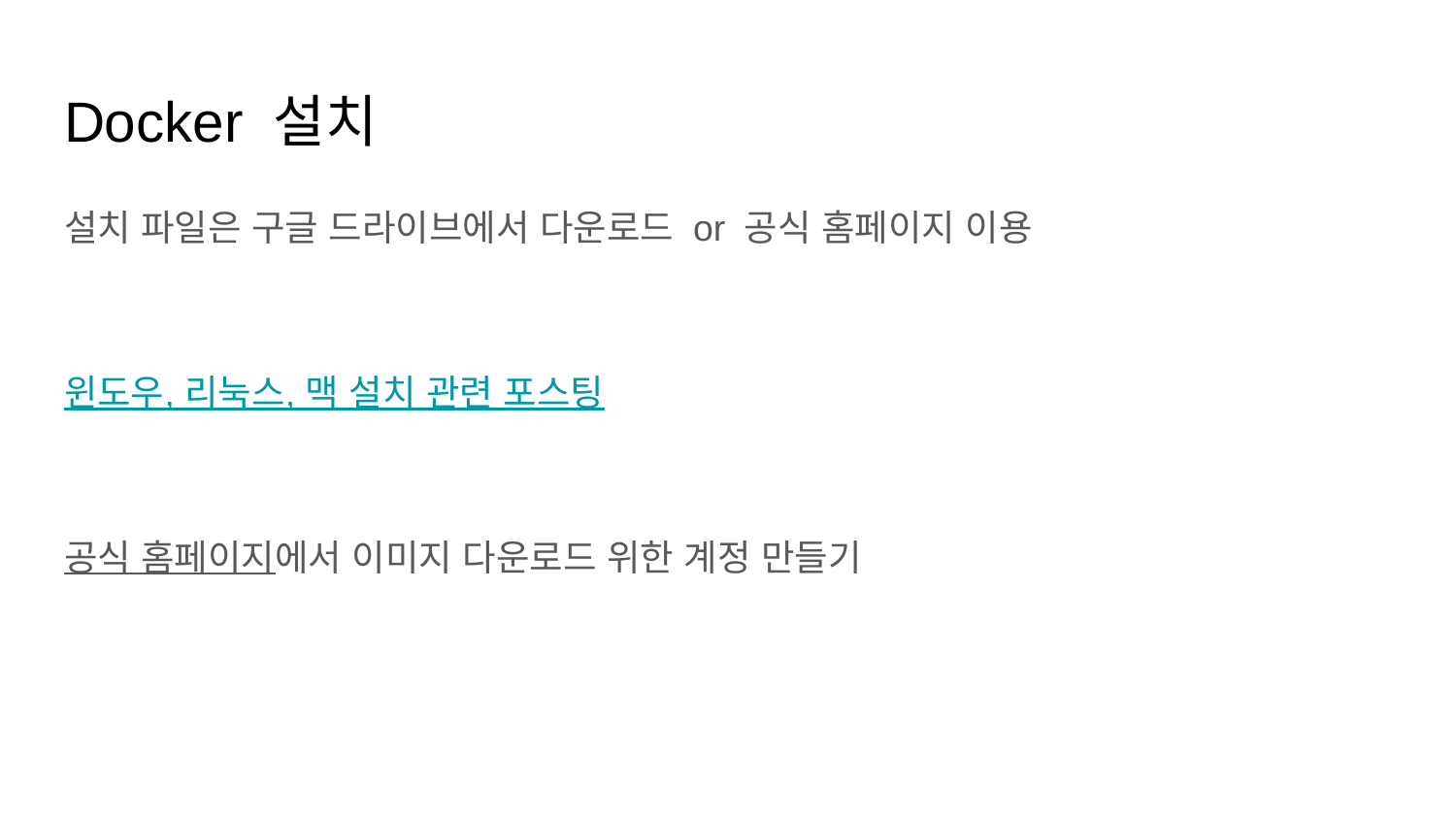

# Docker 설치
설치 파일은 구글 드라이브에서 다운로드 or 공식 홈페이지 이용

윈도우, 리눅스, 맥 설치 관련 포스팅

공식 홈페이지에서 이미지 다운로드 위한 계정 만들기